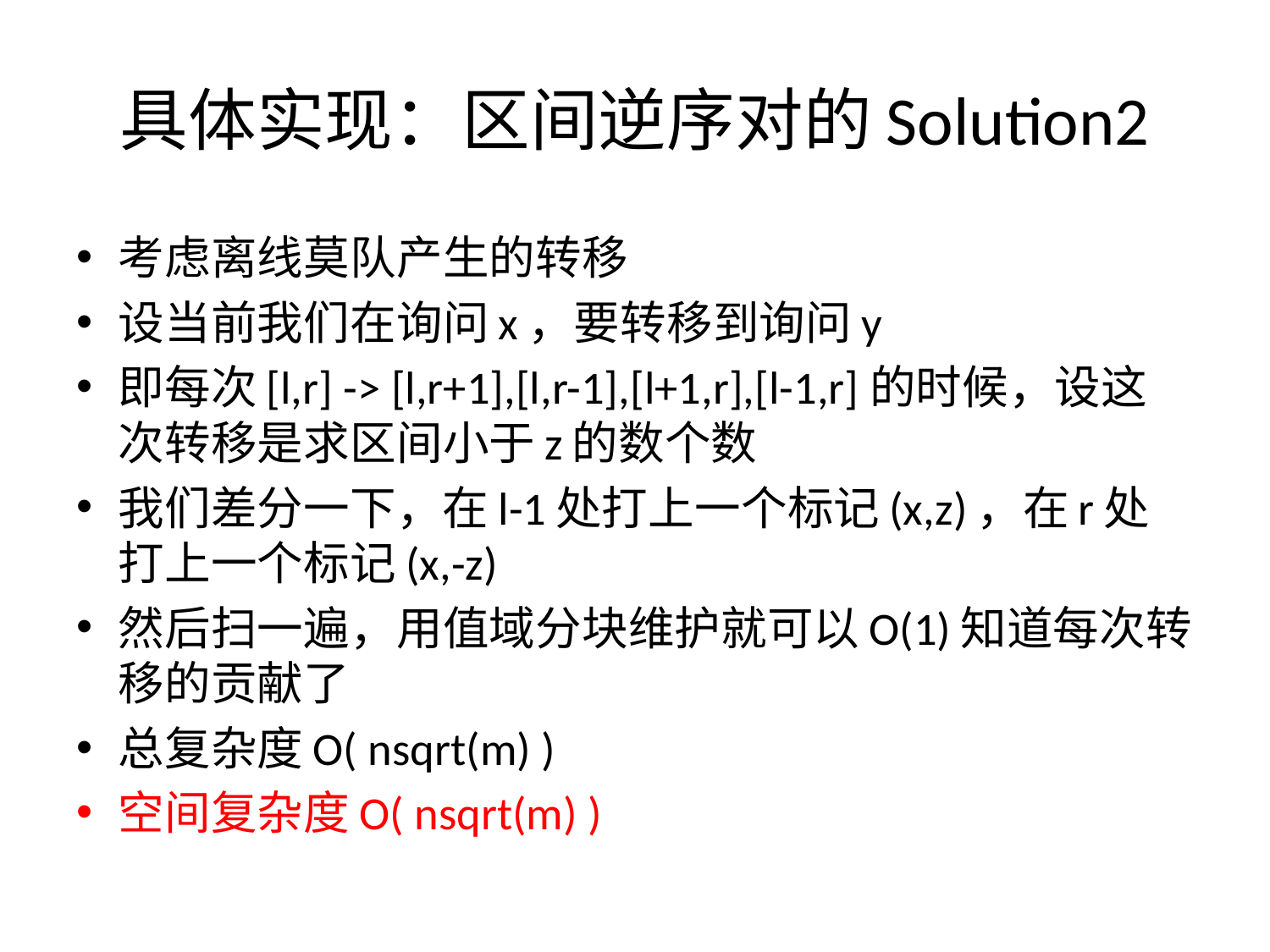

# 具体实现：区间逆序对的Solution2
考虑离线莫队产生的转移
设当前我们在询问x，要转移到询问y
即每次[l,r] -> [l,r+1],[l,r-1],[l+1,r],[l-1,r]的时候，设这次转移是求区间小于z的数个数
我们差分一下，在l-1处打上一个标记(x,z)，在r处打上一个标记(x,-z)
然后扫一遍，用值域分块维护就可以O(1)知道每次转移的贡献了
总复杂度O( nsqrt(m) )
空间复杂度O( nsqrt(m) )